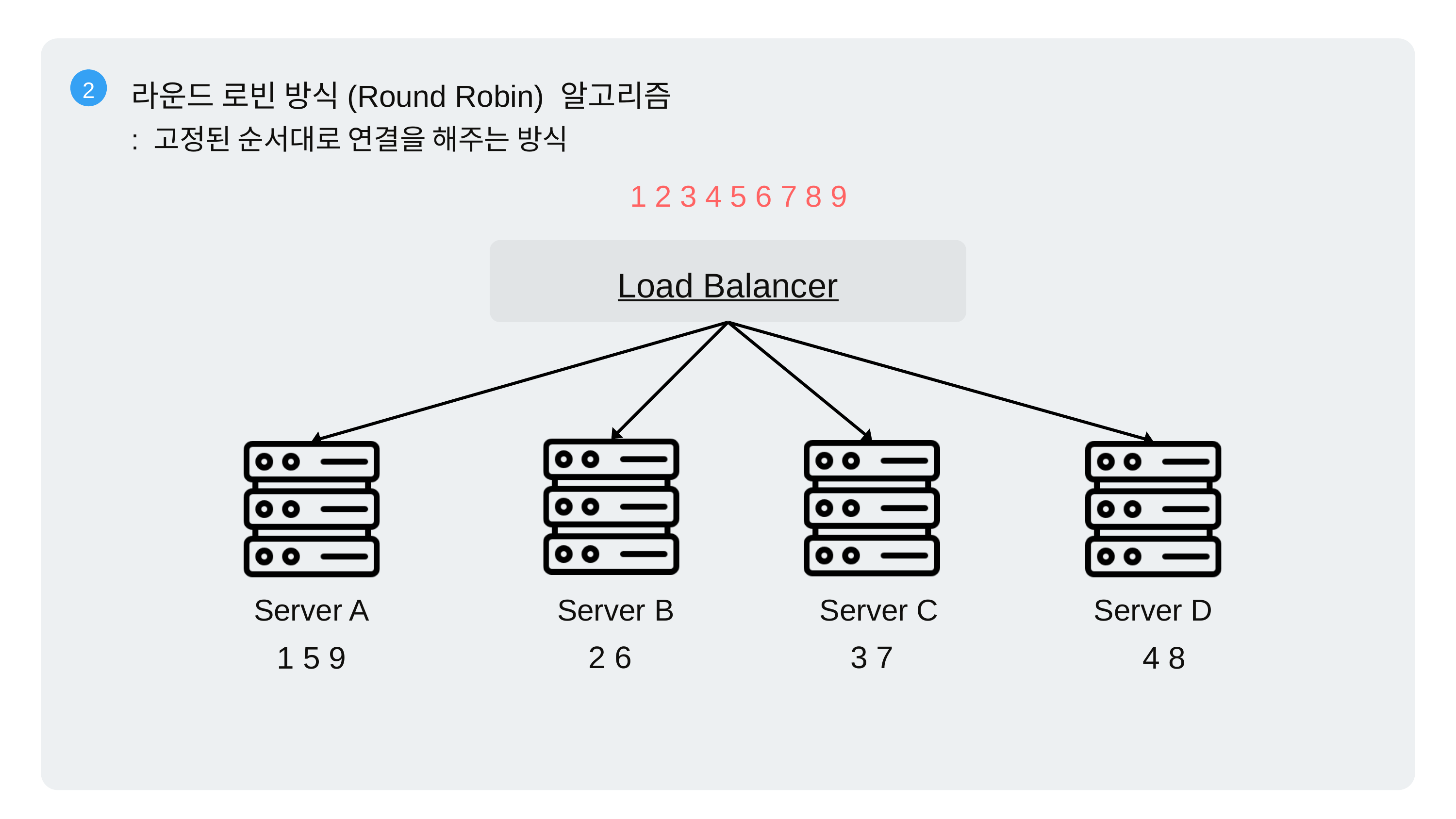

2
라운드 로빈 방식(Round Robin) 알고리즘
: 고정된 순서대로 연결을 해주는 방식
1 2 3 4 5 6 7 8 9

Load Balancer

Server A
Server B
Server C
Server D
2 6
3 7
1 5 9
4 8